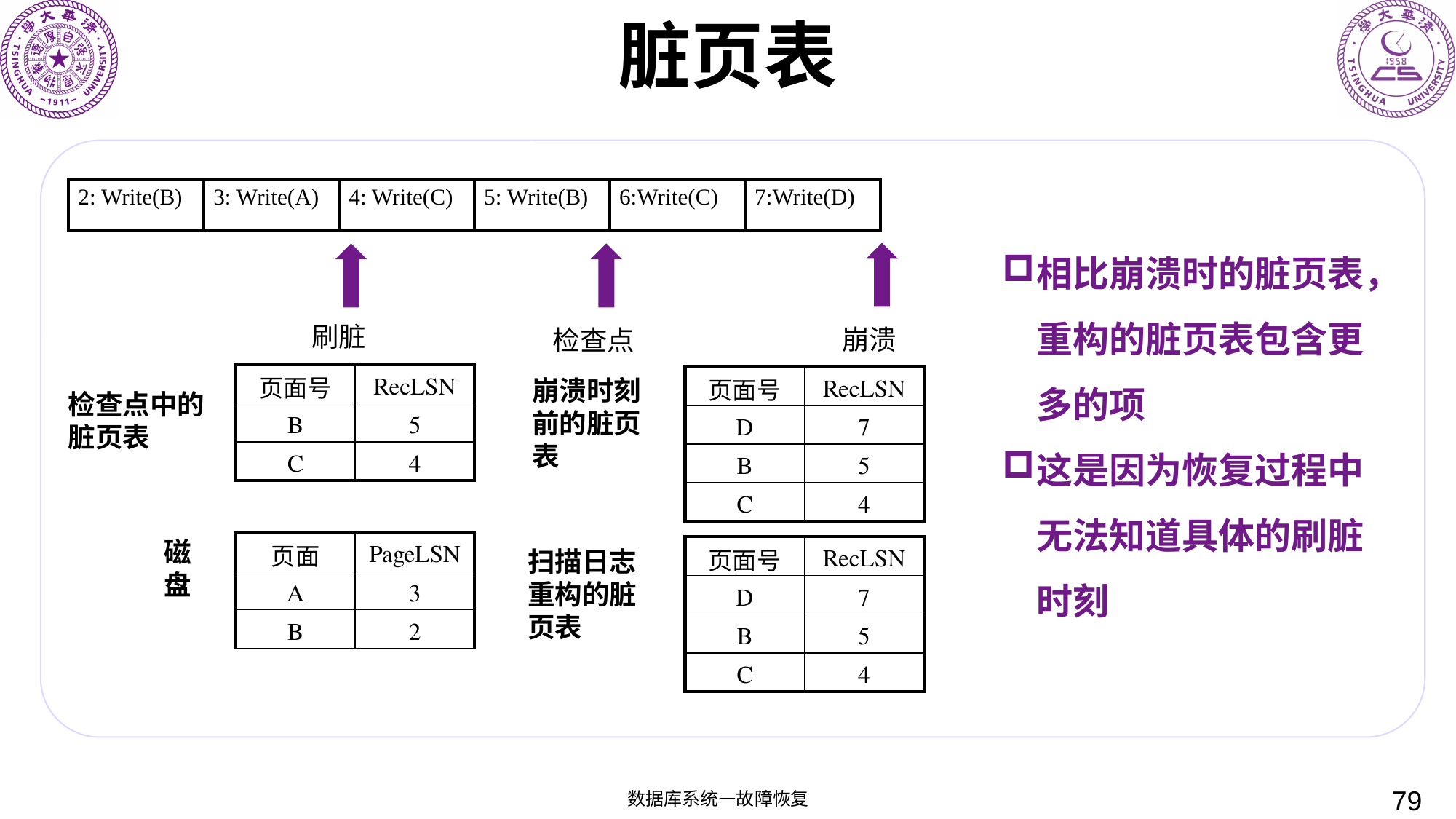

# 脏页表

| 2: Write(B) | 3: Write(A) | 4: Write(C) | 5: Write(B) | 6:Write(C) | 7:Write(D) |
| --- | --- | --- | --- | --- | --- |
相比崩溃时的脏页表，重构的脏页表包含更多的项
这是因为恢复过程中无法知道具体的刷脏时刻

刷脏
崩溃
检查点
| 页面号 | RecLSN |
| --- | --- |
| B | 5 |
| C | 4 |
| 页面号 | RecLSN |
| --- | --- |
| D | 7 |
| B | 5 |
| C | 4 |
崩溃时刻
前的脏页表
检查点中的
脏页表
磁盘
| 页面 | PageLSN |
| --- | --- |
| A | 3 |
| B | 2 |
| 页面号 | RecLSN |
| --- | --- |
| D | 7 |
| B | 5 |
| C | 4 |
扫描日志重构的脏页表
79
数据库系统—故障恢复